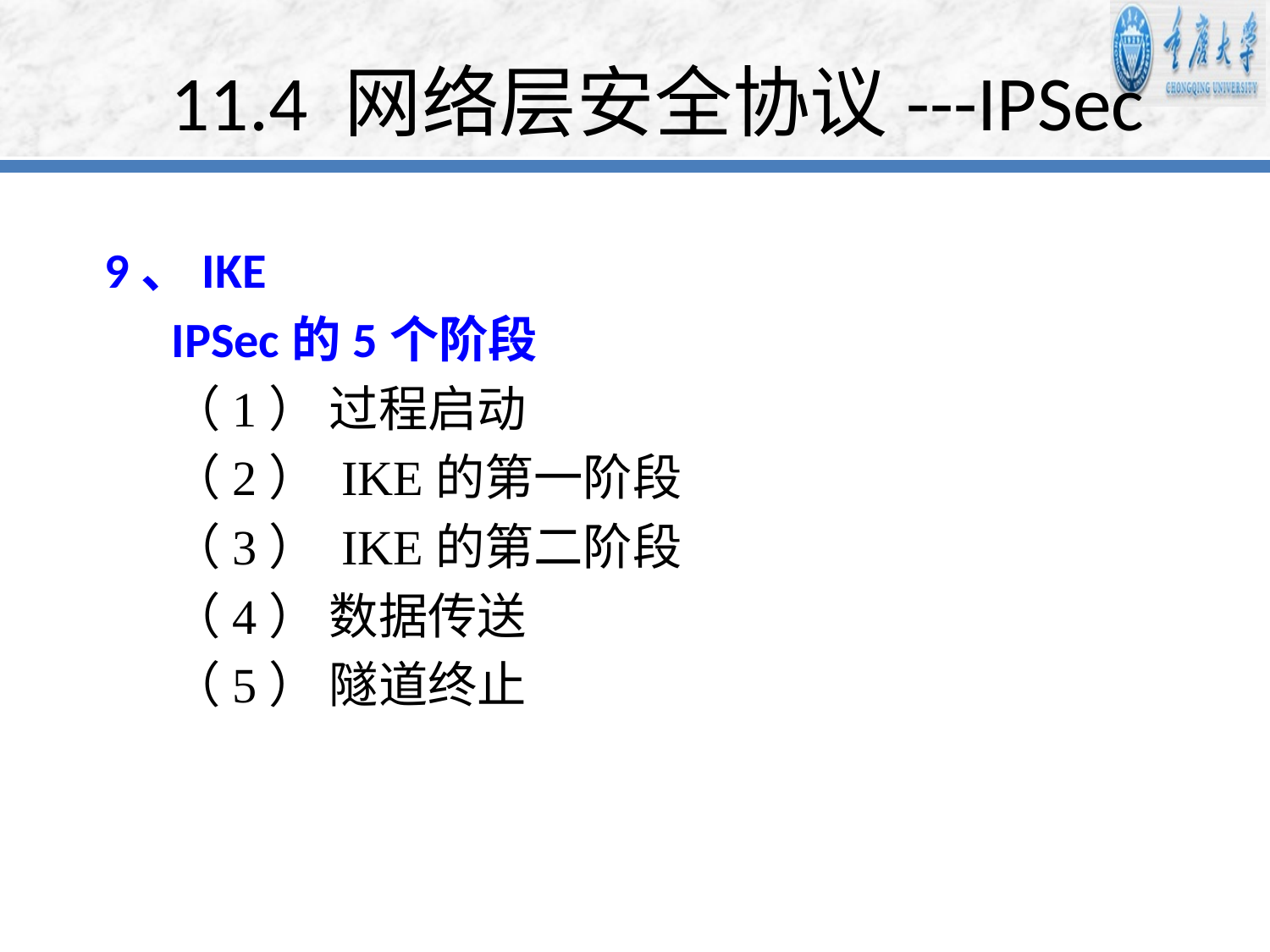

# 11.4 网络层安全协议---IPSec
9、IKE
      IPSec的5个阶段
     （1） 过程启动
     （2） IKE的第一阶段
     （3） IKE的第二阶段
     （4） 数据传送
     （5） 隧道终止